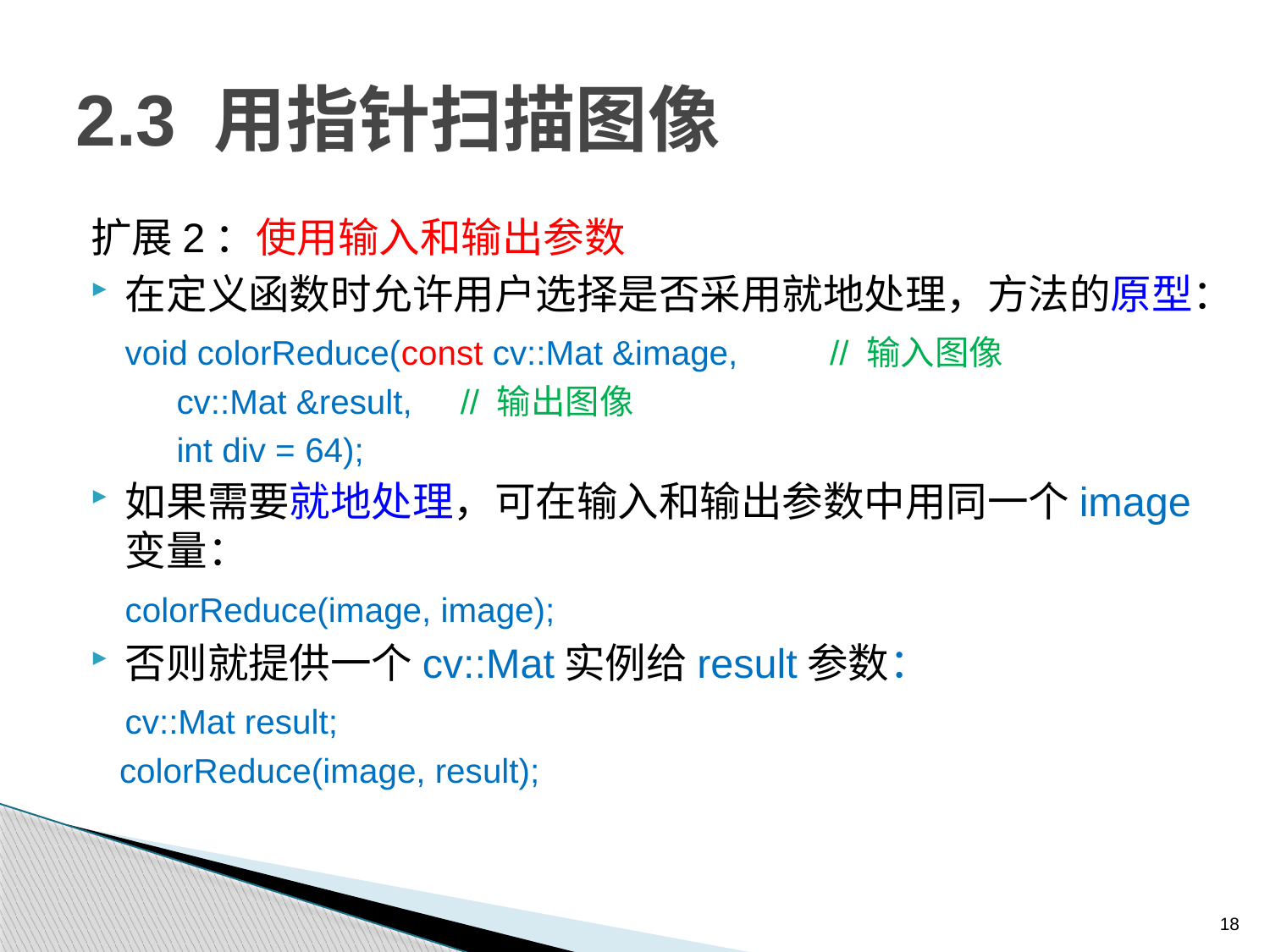

# 2.3 用指针扫描图像
扩展2：使用输入和输出参数
在定义函数时允许用户选择是否采用就地处理，方法的原型：
   void colorReduce(const cv::Mat &image,	// 输入图像
		         cv::Mat &result,		// 输出图像
		         int div = 64);
如果需要就地处理，可在输入和输出参数中用同一个image变量：
   colorReduce(image, image);
否则就提供一个cv::Mat实例给result参数：
   cv::Mat result;
   colorReduce(image, result);
18